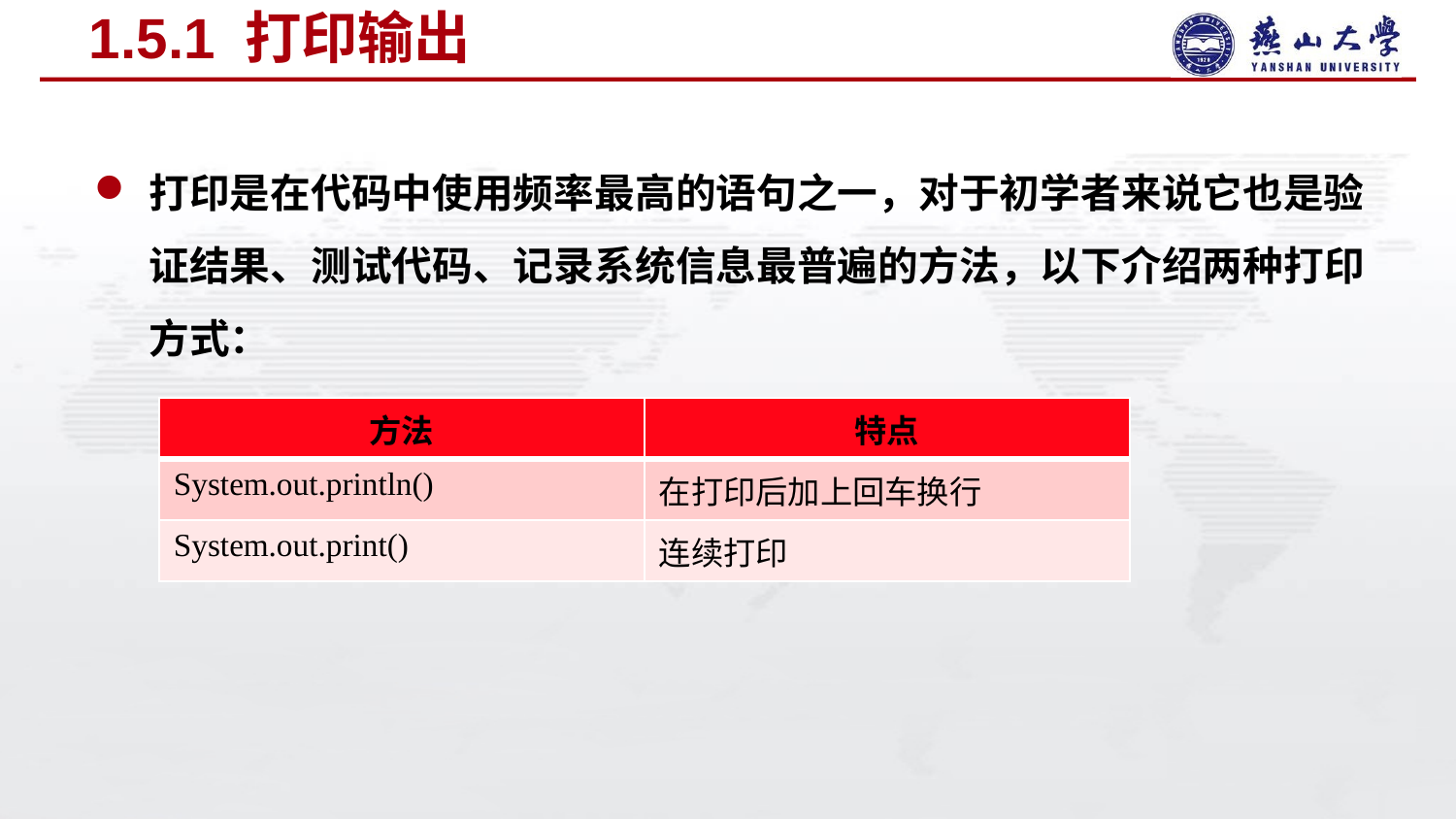

# 1.5.1 打印输出
打印是在代码中使用频率最高的语句之一，对于初学者来说它也是验证结果、测试代码、记录系统信息最普遍的方法，以下介绍两种打印方式：

| 方法 | 特点 |
| --- | --- |
| System.out.println() | 在打印后加上回车换行 |
| System.out.print() | 连续打印 |